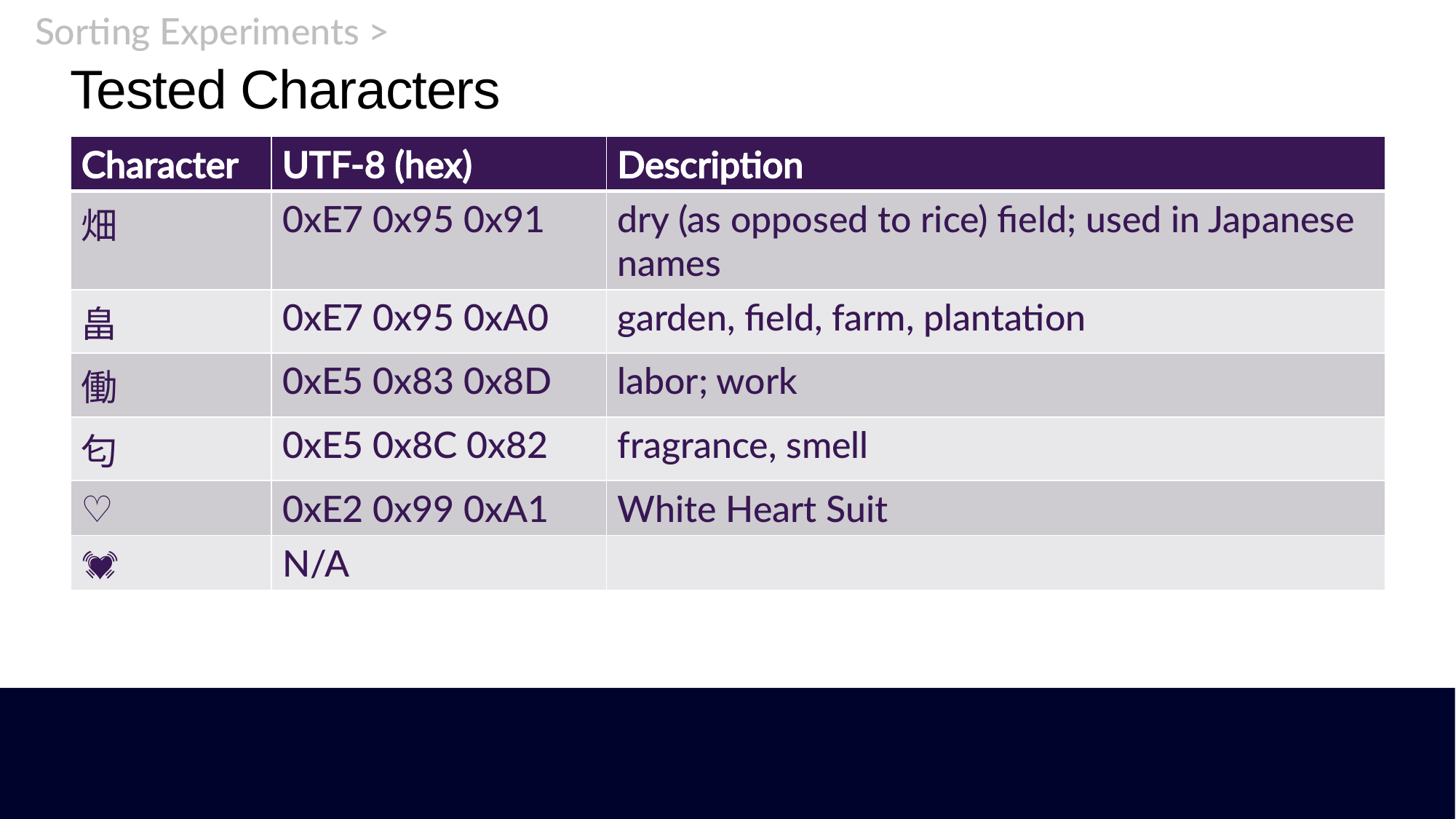

Sorting Experiments >
# Tested Characters
| Character | UTF-8 (hex) | Description |
| --- | --- | --- |
| 畑 | 0xE7 0x95 0x91 | dry (as opposed to rice) field; used in Japanese names |
| 畠 | 0xE7 0x95 0xA0 | garden, field, farm, plantation |
| 働 | 0xE5 0x83 0x8D | labor; work |
| 匂 | 0xE5 0x8C 0x82 | fragrance, smell |
| ♡ | 0xE2 0x99 0xA1 | White Heart Suit |
| 💓 | N/A |  |